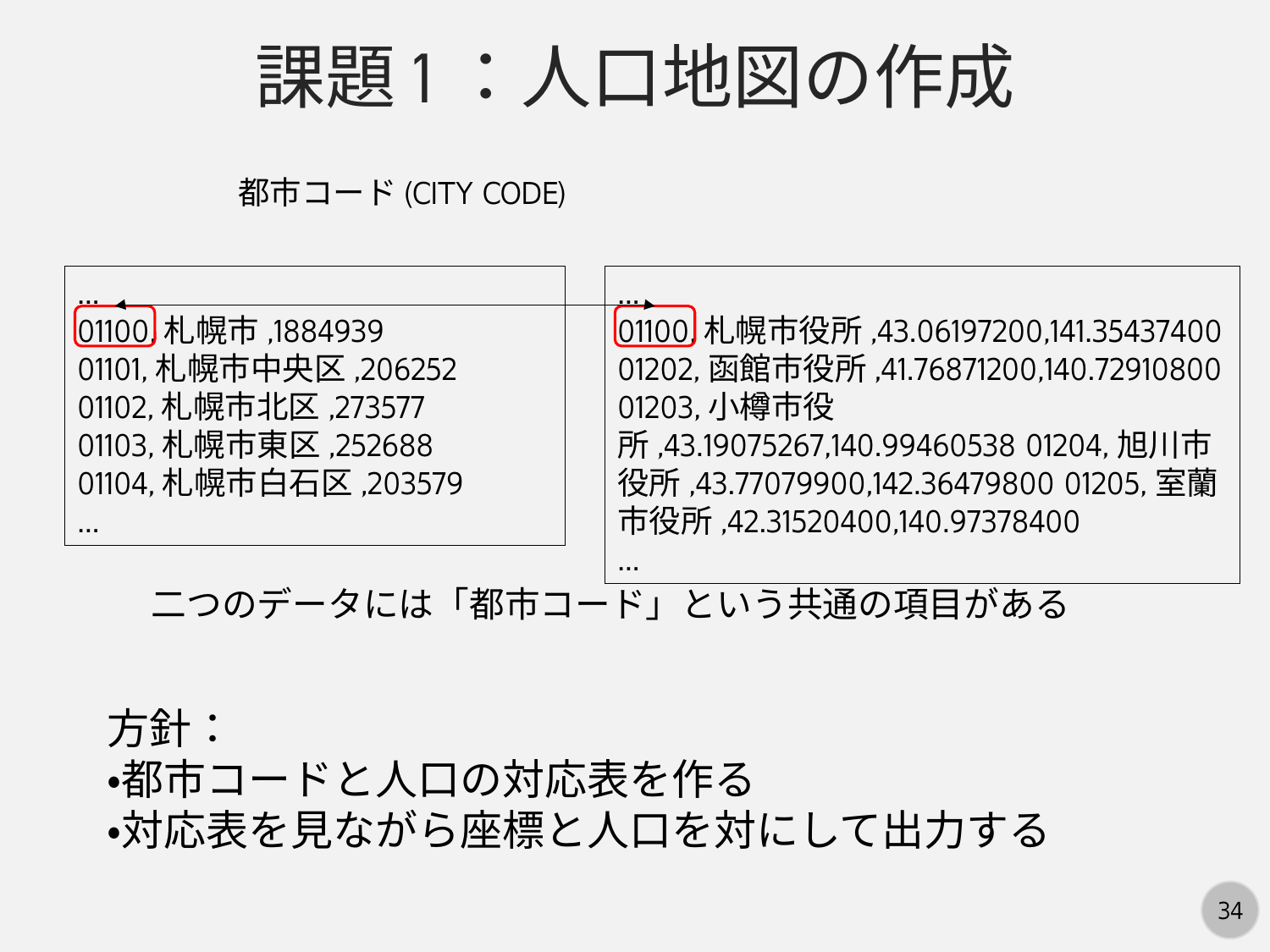

課題1：人口地図の作成
都市コード(CITY CODE)
...
01100,札幌市,1884939
01101,札幌市中央区,206252
01102,札幌市北区,273577
01103,札幌市東区,252688
01104,札幌市白石区,203579
...
...
01100,札幌市役所,43.06197200,141.35437400 01202,函館市役所,41.76871200,140.72910800 01203,小樽市役所,43.19075267,140.99460538 01204,旭川市役所,43.77079900,142.36479800 01205,室蘭市役所,42.31520400,140.97378400
...

二つのデータには「都市コード」という共通の項目がある
方針：
・都市コードと人口の対応表を作る
・対応表を見ながら座標と人口を対にして出力する